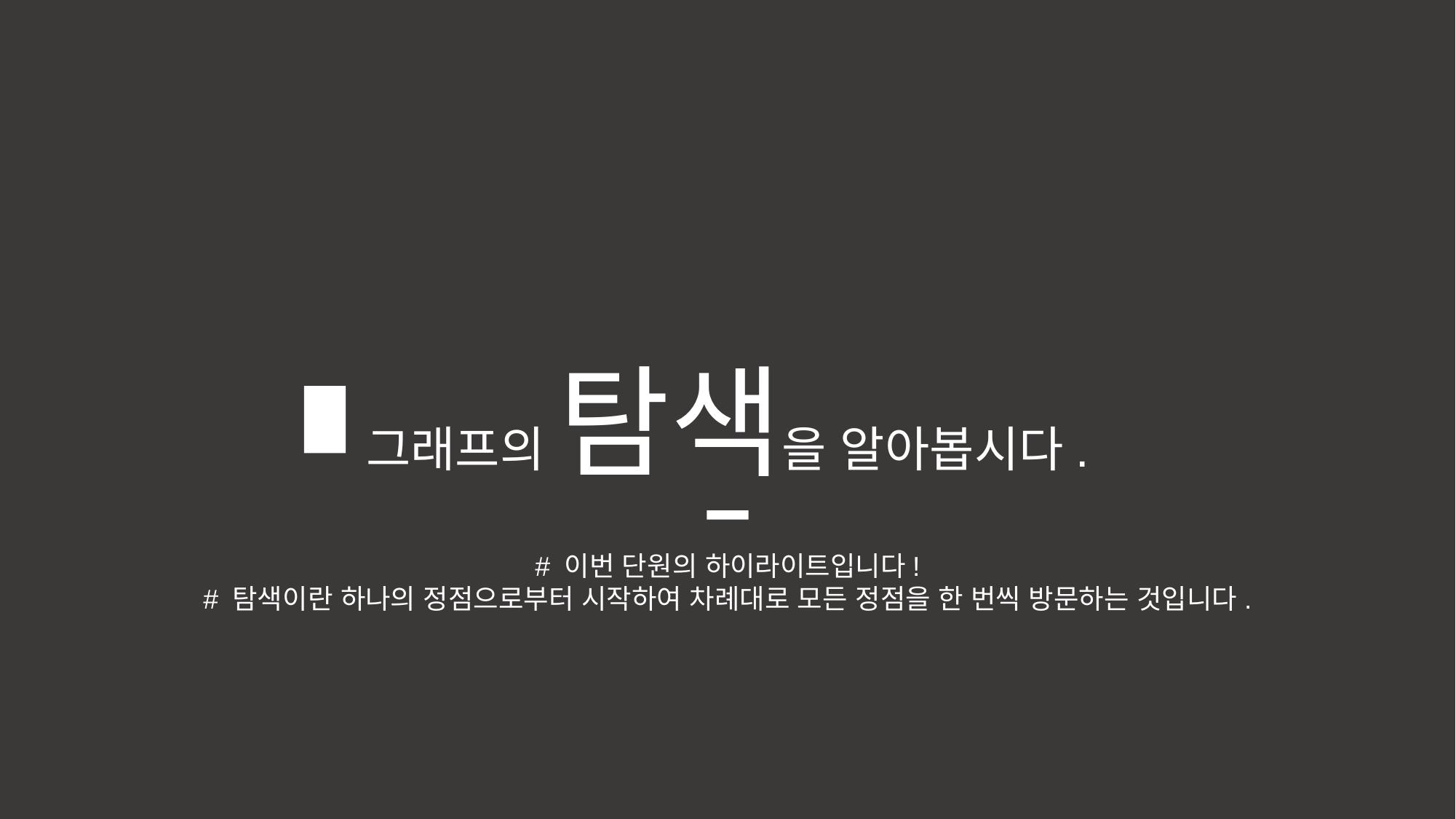

그래프의 탐색을 알아봅시다.

# 이번 단원의 하이라이트입니다!
# 탐색이란 하나의 정점으로부터 시작하여 차례대로 모든 정점을 한 번씩 방문하는 것입니다.